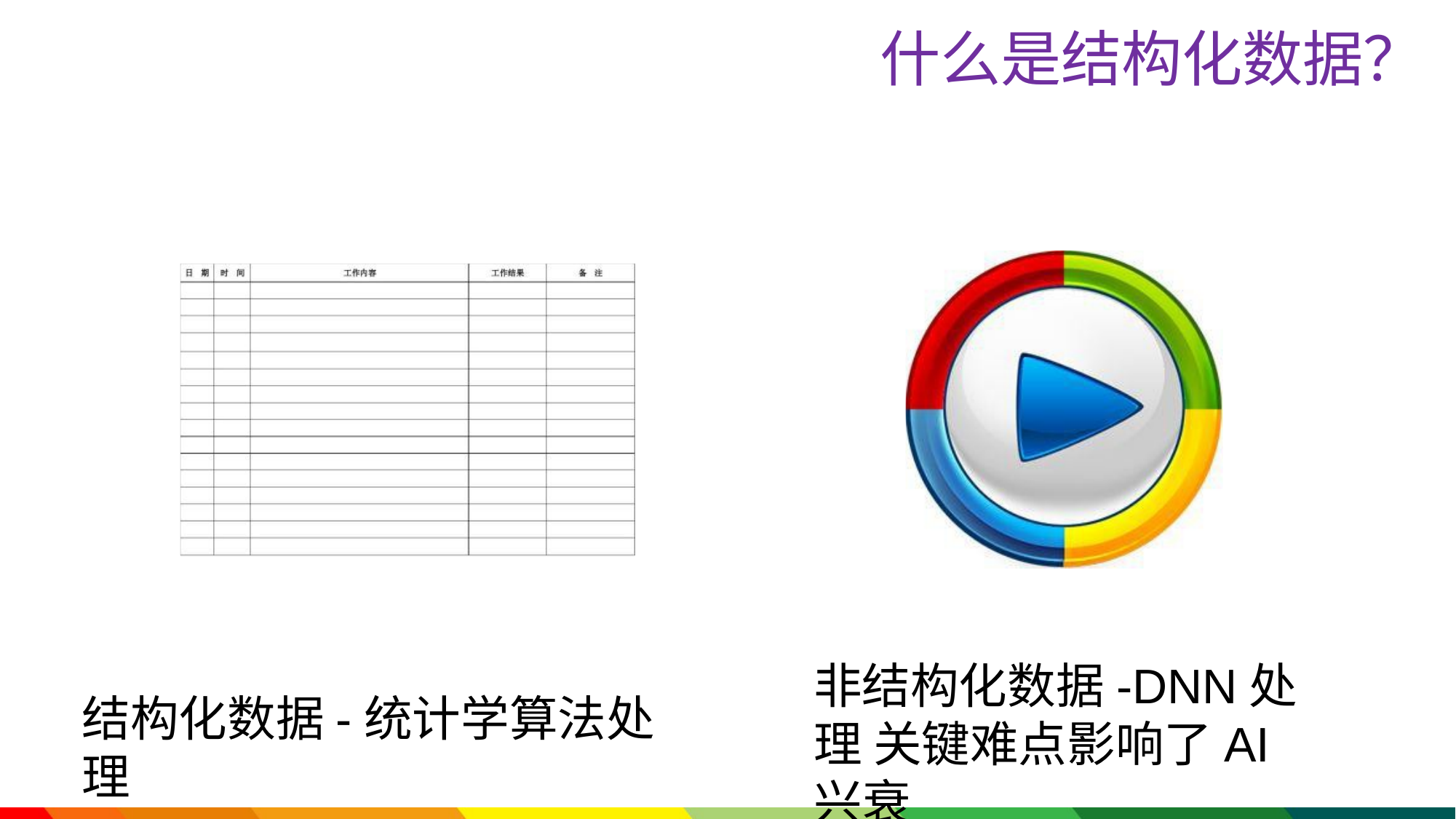

# 什么是结构化数据？

非结构化数据-DNN处理 关键难点影响了AI兴衰
结构化数据-统计学算法处理